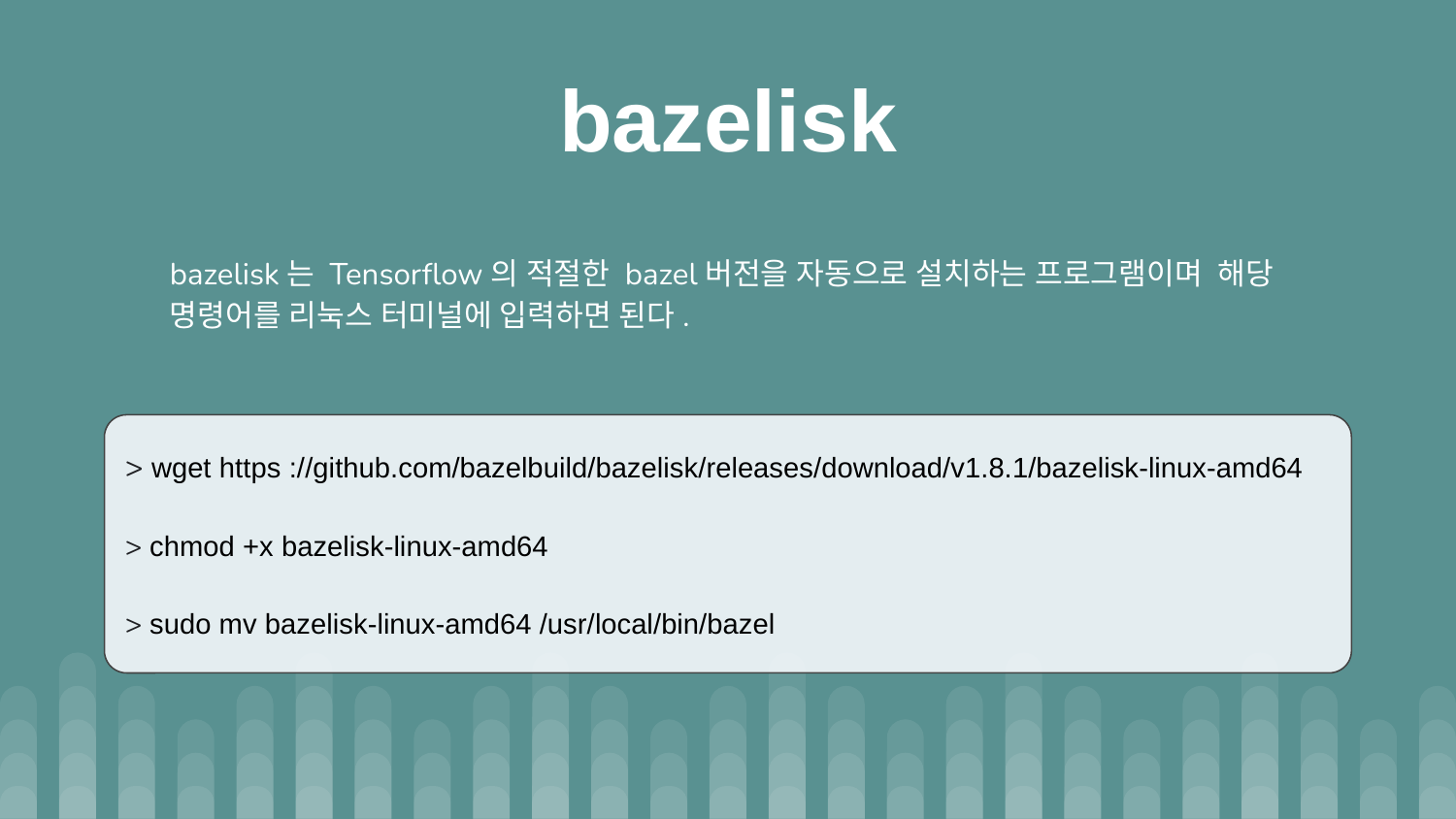

# bazelisk
bazelisk는 Tensorflow의 적절한 bazel버전을 자동으로 설치하는 프로그램이며  해당 명령어를 리눅스 터미널에 입력하면 된다.

> wget https ://github.com/bazelbuild/bazelisk/releases/download/v1.8.1/bazelisk-linux-amd64

> chmod +x bazelisk-linux-amd64

> sudo mv bazelisk-linux-amd64 /usr/local/bin/bazel